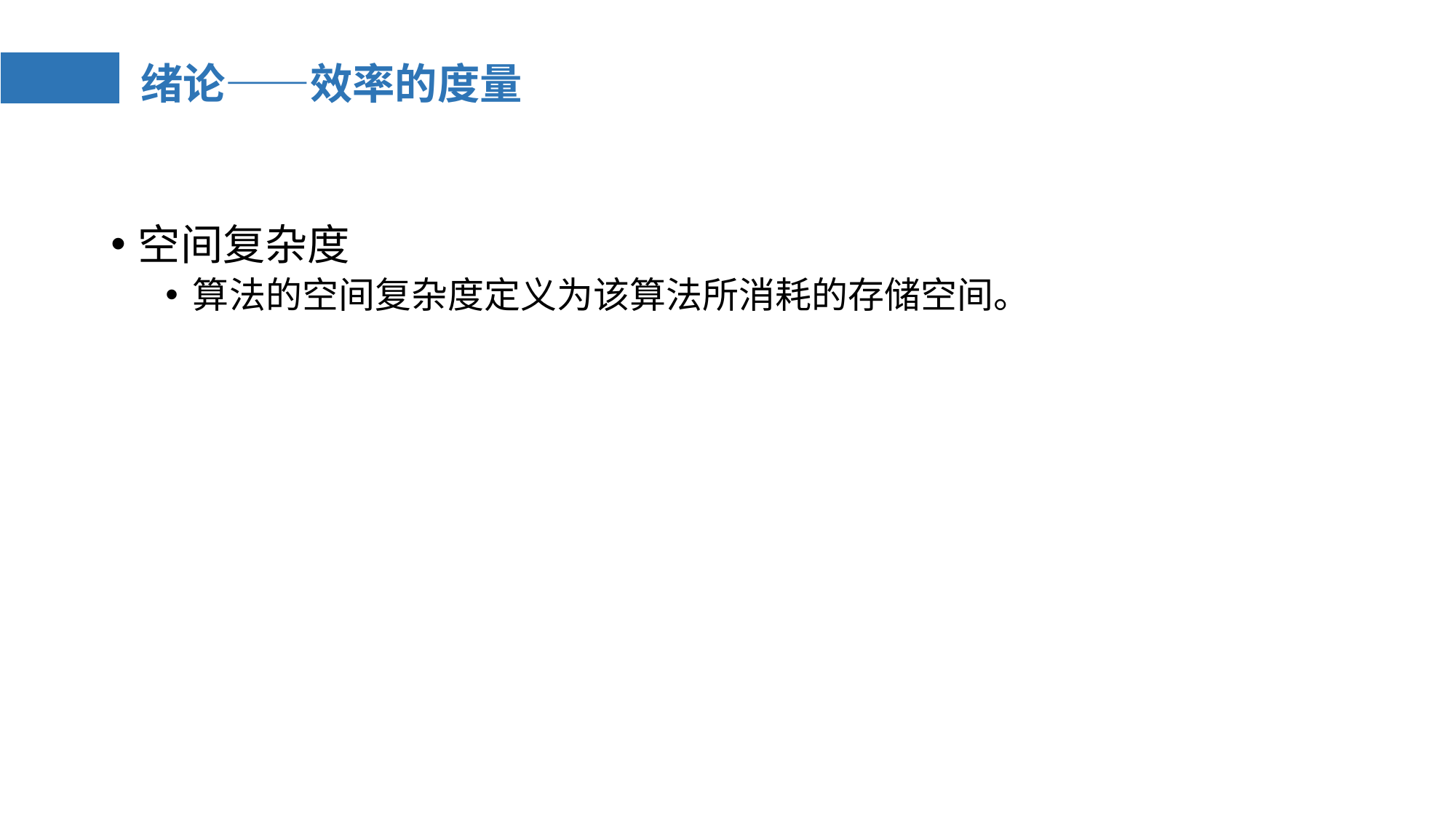

# 绪论——效率的度量
空间复杂度
算法的空间复杂度定义为该算法所消耗的存储空间。
7